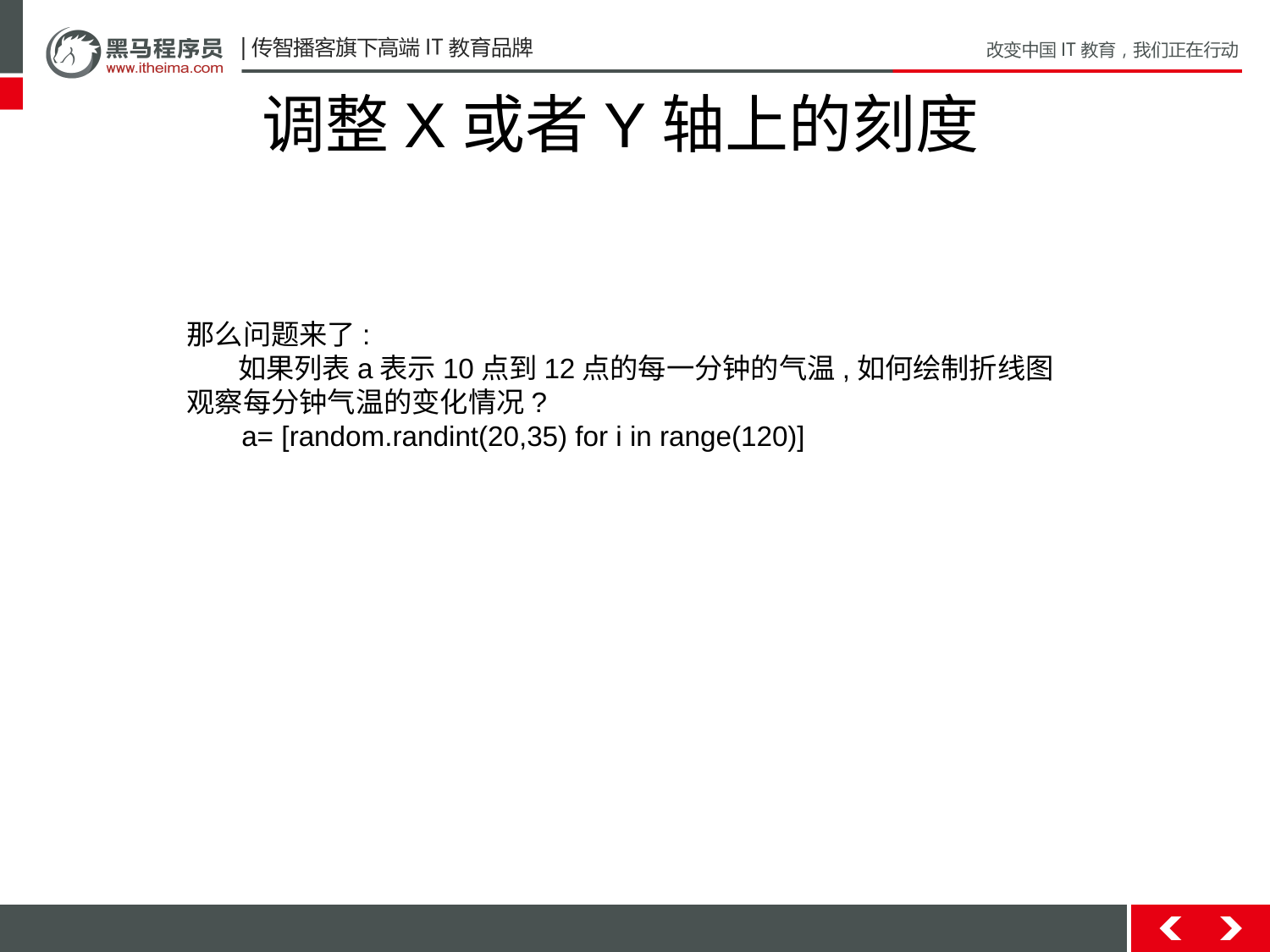

# 调整X或者Y轴上的刻度
那么问题来了:
       如果列表a表示10点到12点的每一分钟的气温,如何绘制折线图观察每分钟气温的变化情况?
       a= [random.randint(20,35) for i in range(120)]